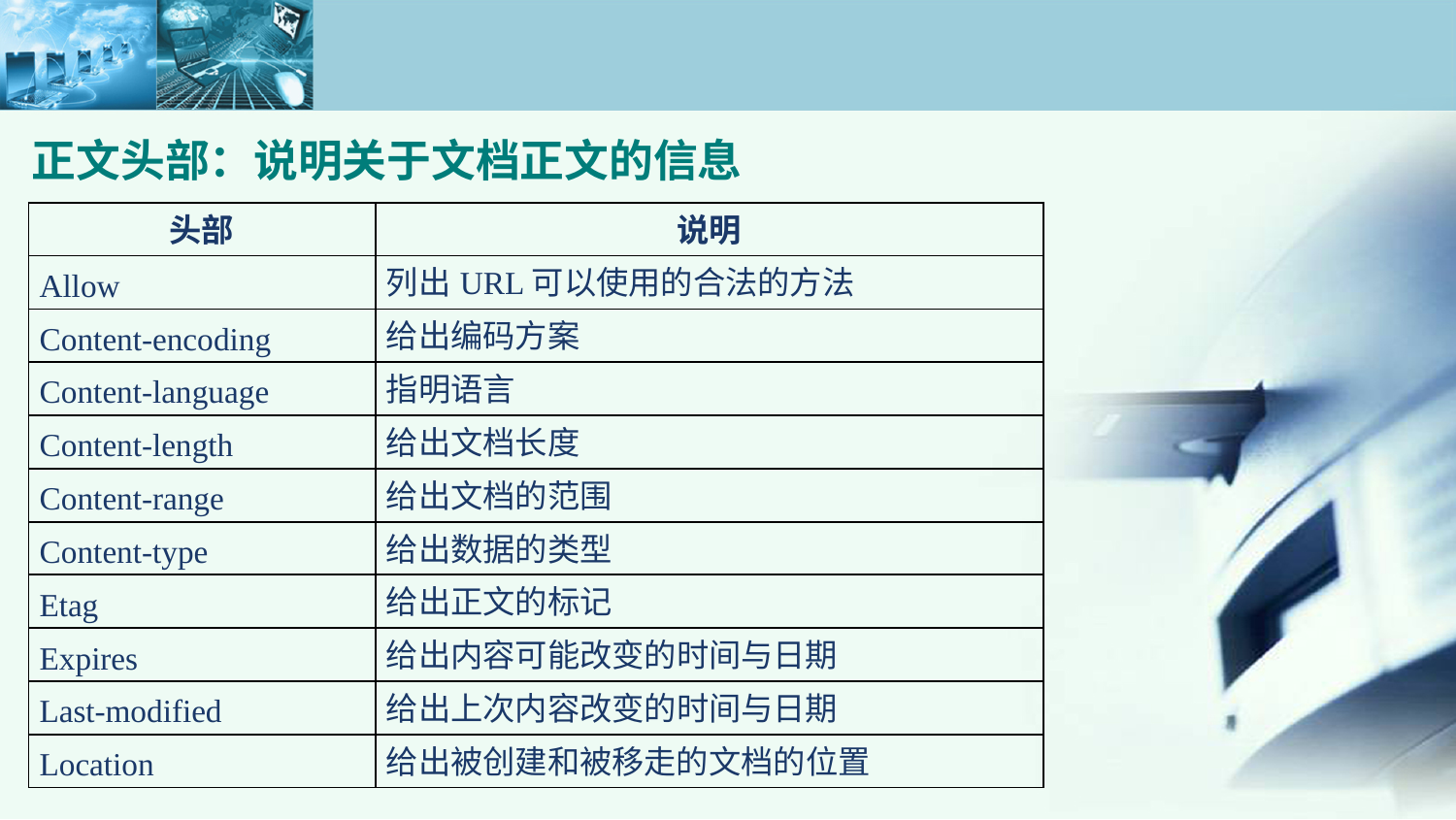

正文头部：说明关于文档正文的信息
| 头部 | 说明 |
| --- | --- |
| Allow | 列出URL可以使用的合法的方法 |
| Content-encoding | 给出编码方案 |
| Content-language | 指明语言 |
| Content-length | 给出文档长度 |
| Content-range | 给出文档的范围 |
| Content-type | 给出数据的类型 |
| Etag | 给出正文的标记 |
| Expires | 给出内容可能改变的时间与日期 |
| Last-modified | 给出上次内容改变的时间与日期 |
| Location | 给出被创建和被移走的文档的位置 |